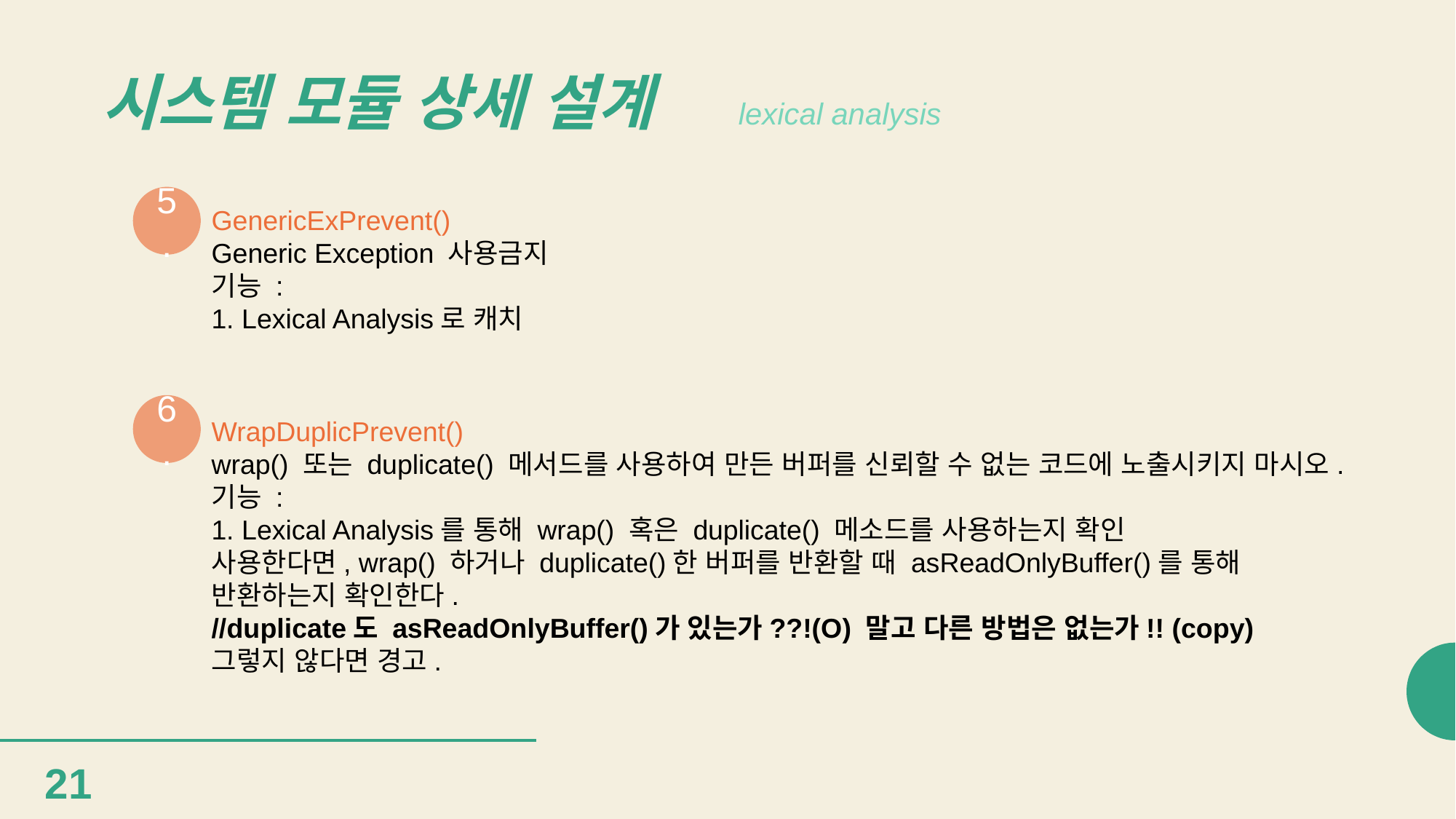

# 시스템 모듈 상세 설계
lexical analysis
5.
GenericExPrevent()
Generic Exception 사용금지
기능 :
1. Lexical Analysis로 캐치
6.
WrapDuplicPrevent()
wrap() 또는 duplicate() 메서드를 사용하여 만든 버퍼를 신뢰할 수 없는 코드에 노출시키지 마시오.
기능 :
1. Lexical Analysis를 통해 wrap() 혹은 duplicate() 메소드를 사용하는지 확인
사용한다면, wrap() 하거나 duplicate()한 버퍼를 반환할 때 asReadOnlyBuffer()를 통해 반환하는지 확인한다.
//duplicate도 asReadOnlyBuffer()가 있는가??!(O) 말고 다른 방법은 없는가!! (copy)
그렇지 않다면 경고.

21